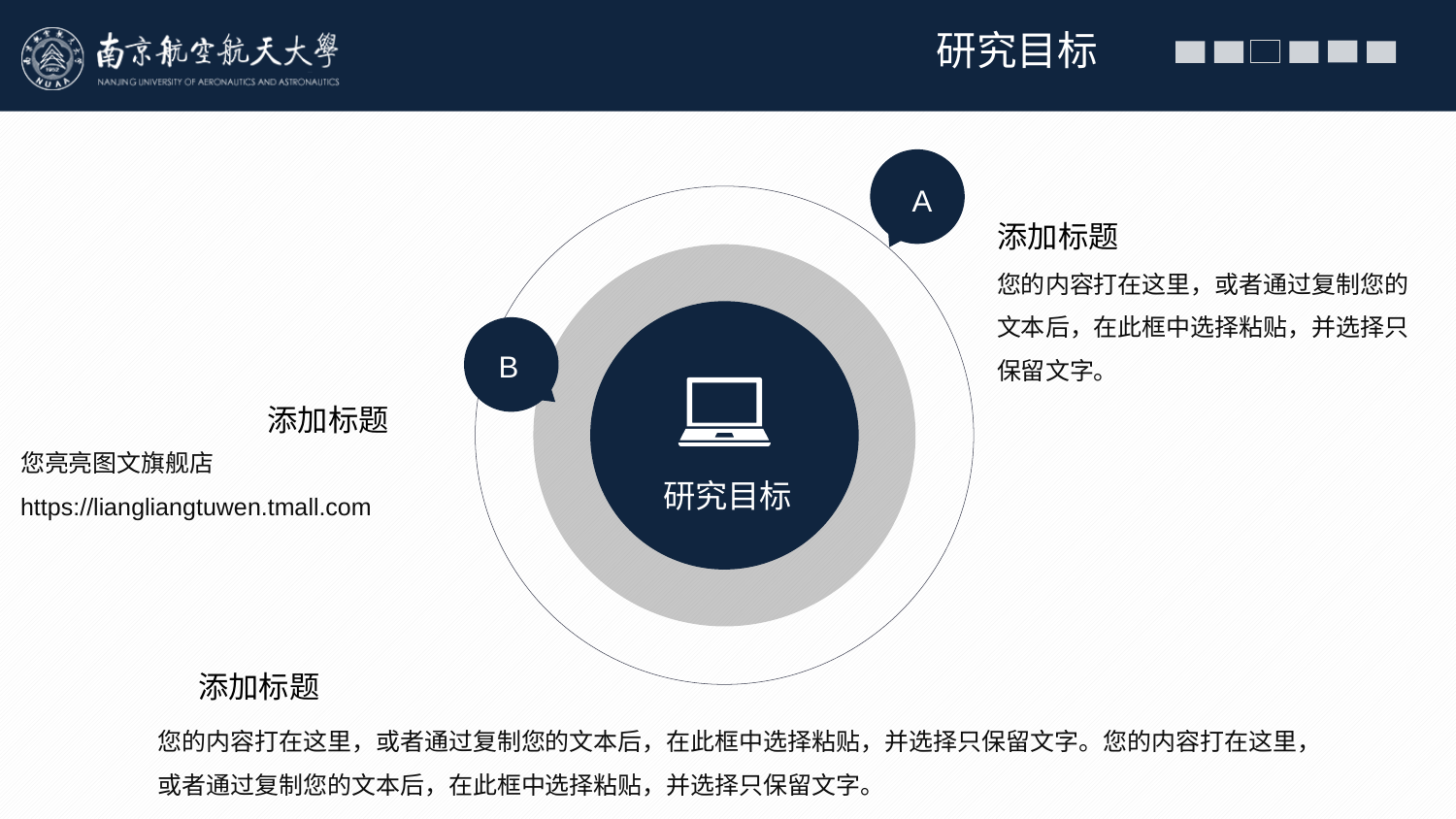

研究目标

A

添加标题
您的内容打在这里，或者通过复制您的文本后，在此框中选择粘贴，并选择只保留文字。

研究目标

B
添加标题
您亮亮图文旗舰店
https://liangliangtuwen.tmall.com

添加标题
您的内容打在这里，或者通过复制您的文本后，在此框中选择粘贴，并选择只保留文字。您的内容打在这里，或者通过复制您的文本后，在此框中选择粘贴，并选择只保留文字。